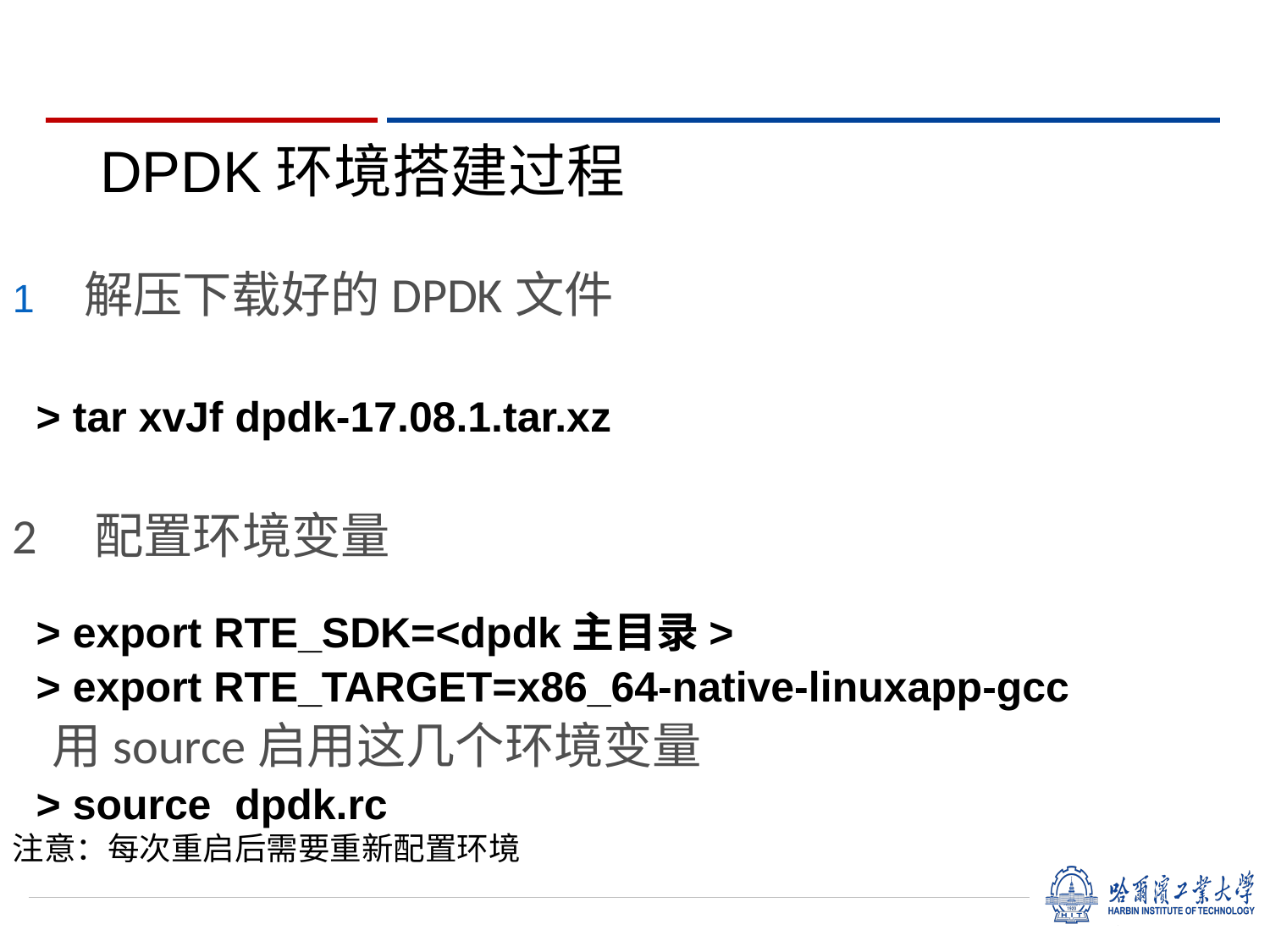

# DPDK环境搭建过程
解压下载好的DPDK文件

  > tar xvJf dpdk-17.08.1.tar.xz
2    配置环境变量

  > export RTE_SDK=<dpdk主目录>
  > export RTE_TARGET=x86_64-native-linuxapp-gcc
  用source启用这几个环境变量
  > source  dpdk.rc
注意：每次重启后需要重新配置环境